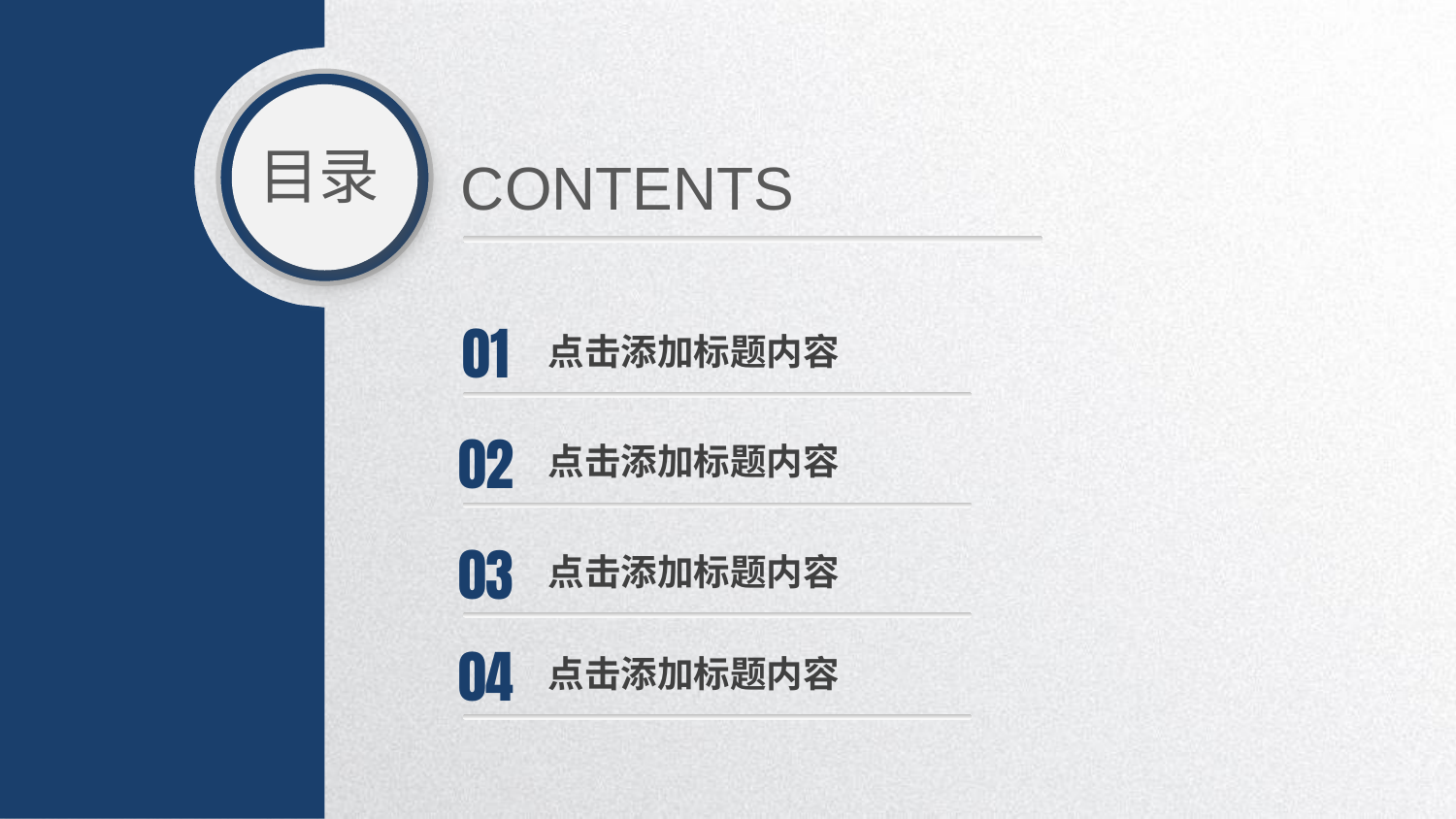

目录
CONTENTS

01
点击添加标题内容

02
点击添加标题内容

03
点击添加标题内容

04
点击添加标题内容